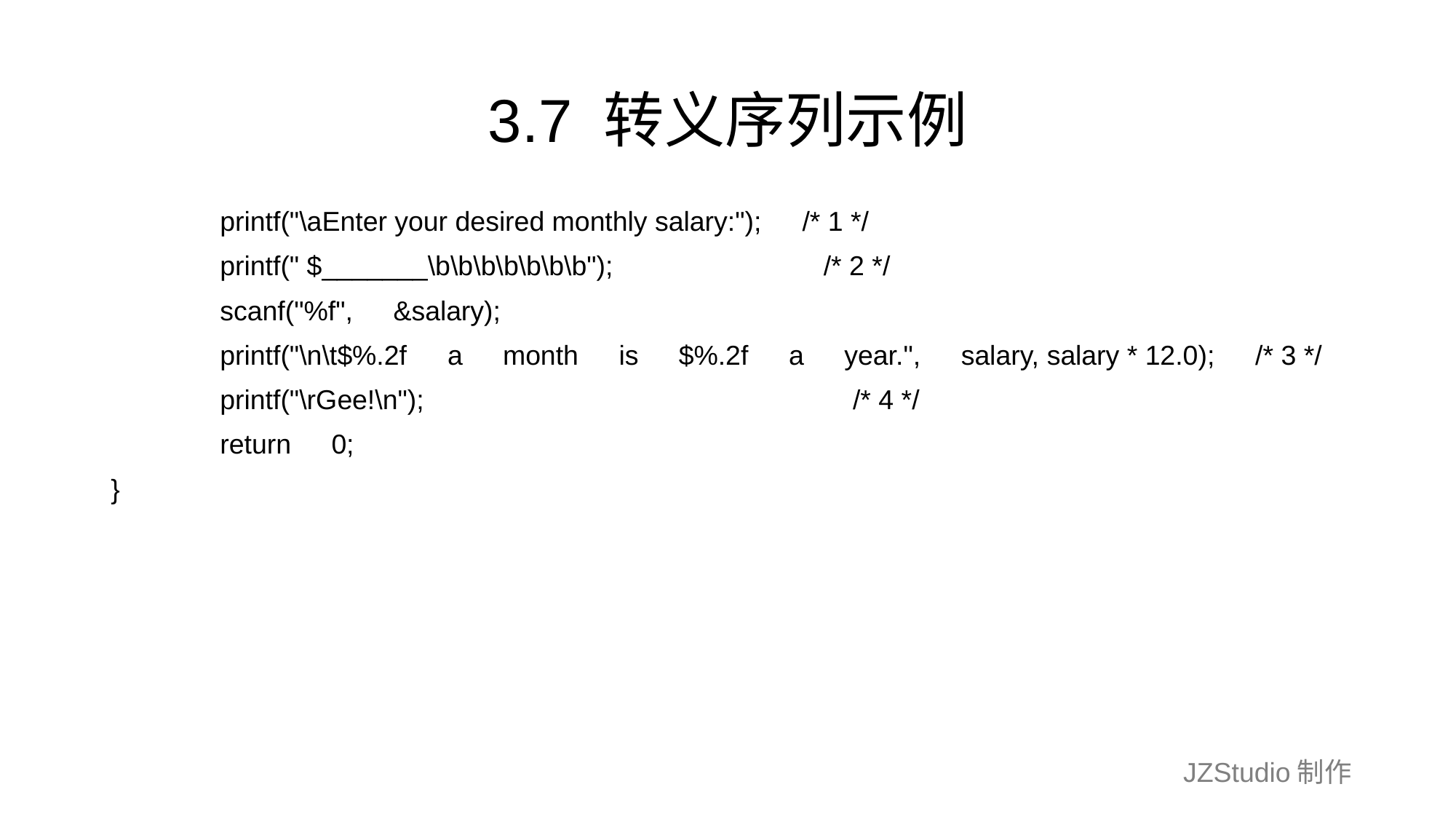

# 3.7 转义序列示例
	printf("\aEnter your desired monthly salary:");　/* 1 */
	printf(" $_______\b\b\b\b\b\b\b");　　　　　　　 /* 2 */
	scanf("%f",　&salary);
	printf("\n\t$%.2f　a　month　is　$%.2f　a　year.",　salary, salary * 12.0);　/* 3 */
	printf("\rGee!\n");　　　　　　　　　　　　　　　 /* 4 */
	return　0;
}